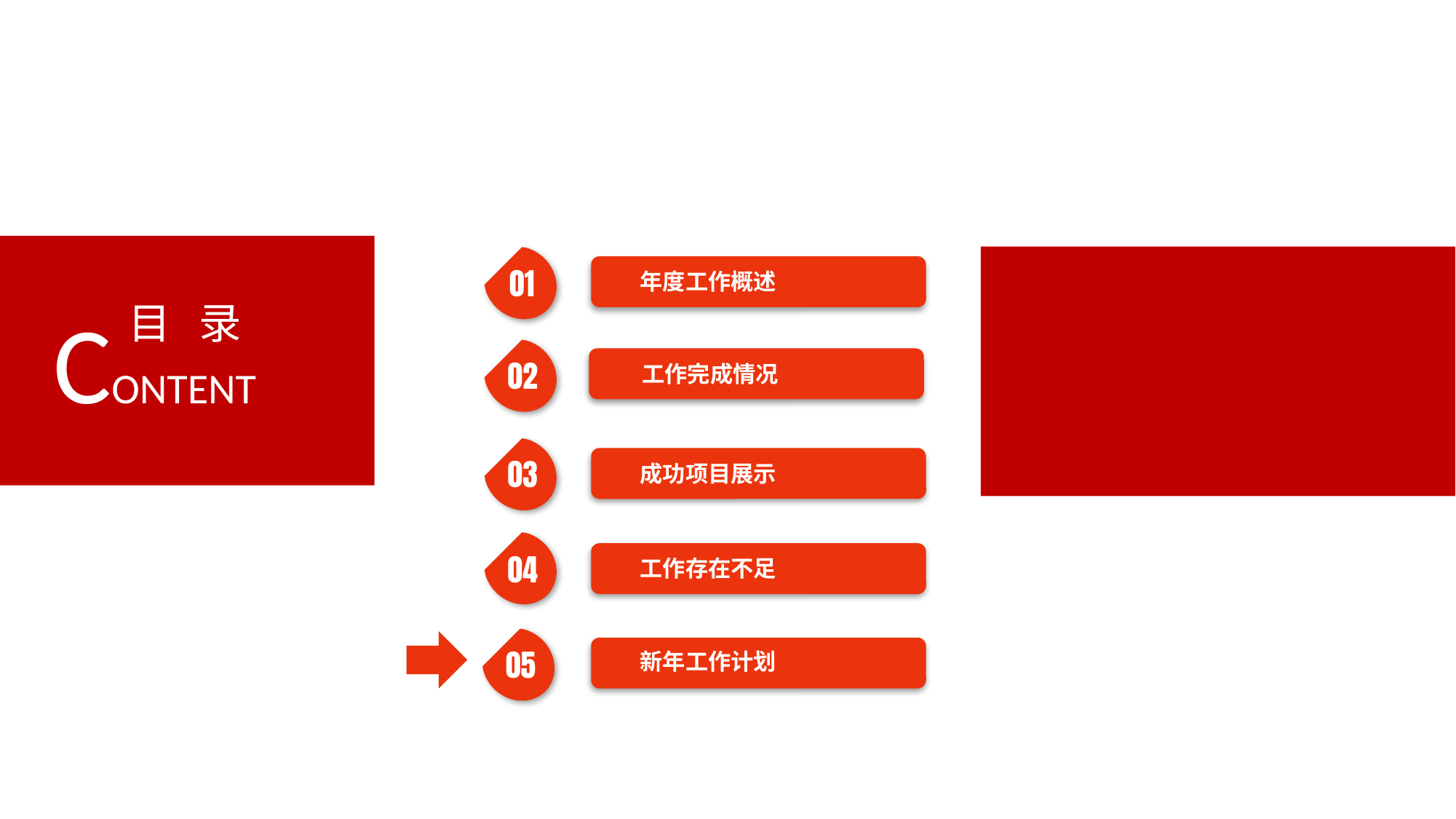

年度工作概述

01
CONTENT
目   录

工作完成情况

02

成功项目展示

03

04

工作存在不足

新年工作计划

05